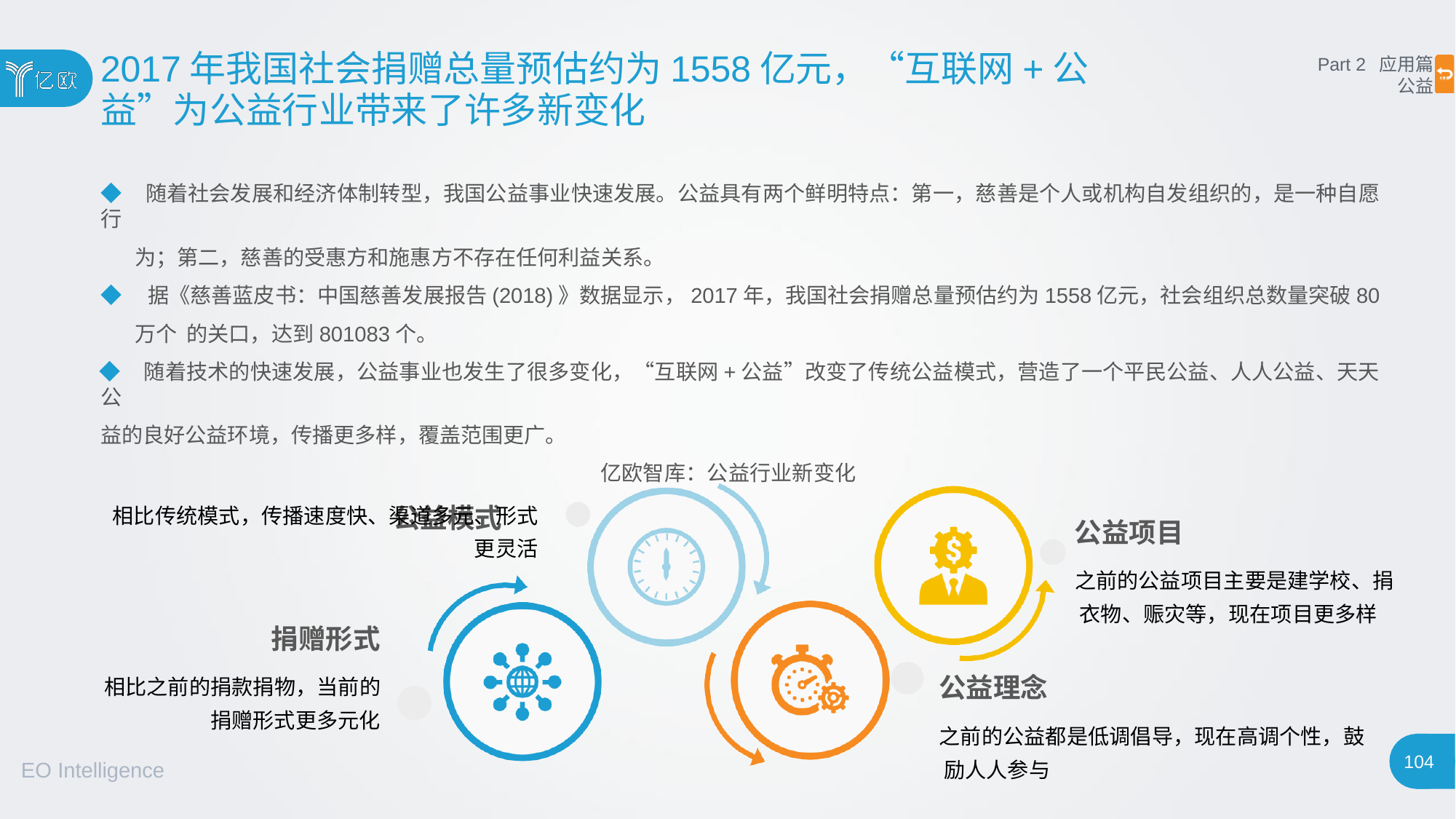

# 2017年我国社会捐赠总量预估约为1558亿元，“互联网+公
益”为公益行业带来了许多新变化
Part 2 应用篇
公益

◆ 随着社会发展和经济体制转型，我国公益事业快速发展。公益具有两个鲜明特点：第一，慈善是个人或机构自发组织的，是一种自愿行
为；第二，慈善的受惠方和施惠方不存在任何利益关系。
◆ 据《慈善蓝皮书：中国慈善发展报告(2018)》数据显示，2017年，我国社会捐赠总量预估约为1558亿元，社会组织总数量突破80万个  的关口，达到801083个。
◆ 随着技术的快速发展，公益事业也发生了很多变化，“互联网+公益”改变了传统公益模式，营造了一个平民公益、人人公益、天天公
益的良好公益环境，传播更多样，覆盖范围更广。
亿欧智库：公益行业新变化
公益模式

相比传统模式，传播速度快、渠道多元、形式
更灵活
公益项目
之前的公益项目主要是建学校、捐  衣物、赈灾等，现在项目更多样
捐赠形式
相比之前的捐款捐物，当前的
捐赠形式更多元化
公益理念
之前的公益都是低调倡导，现在高调个性，鼓  励人人参与
104
EO Intelligence